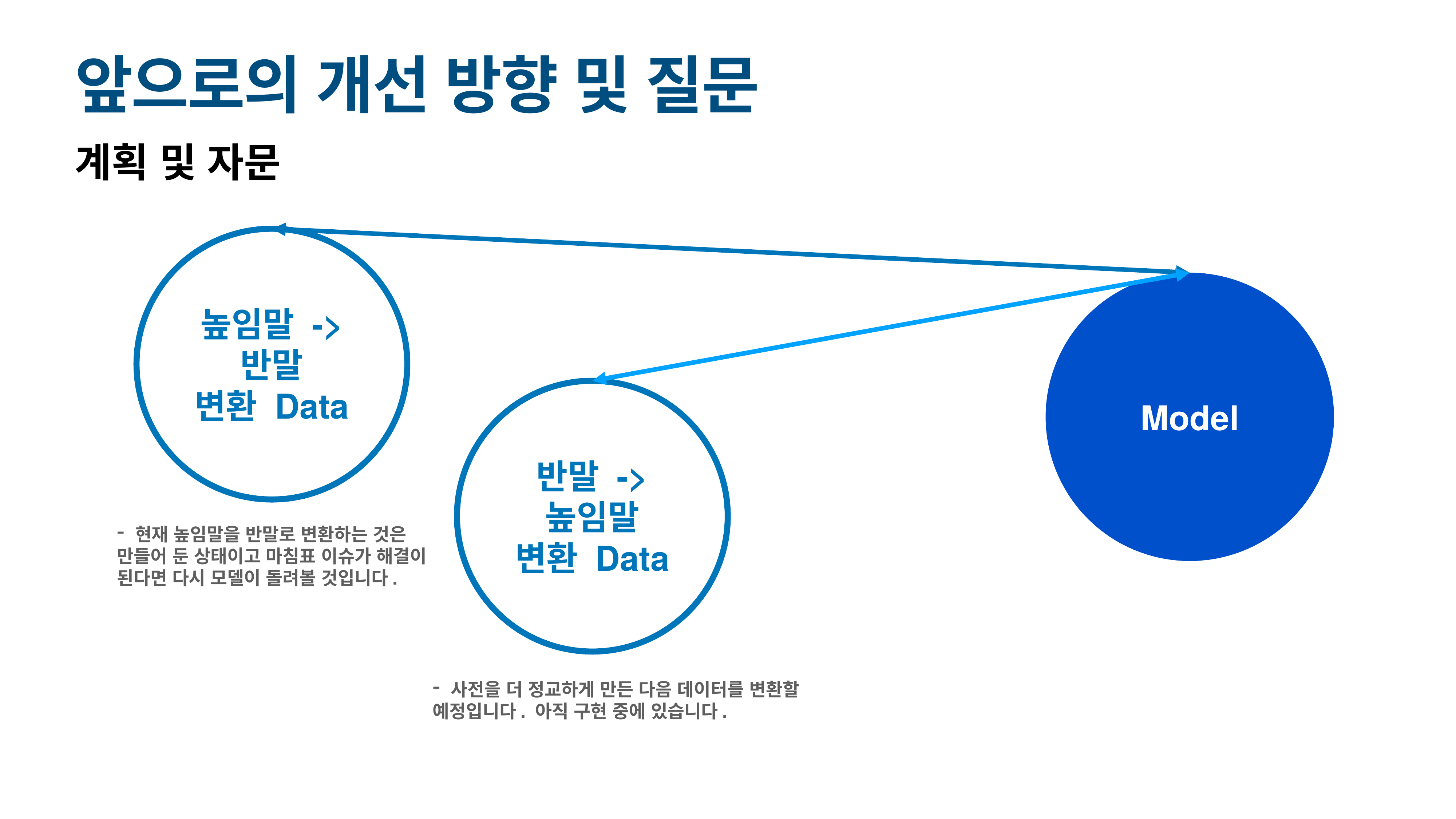

# 앞으로의 개선 방향 및 질문
계획 및 자문
높임말 -> 반말
변환 Data
Model
반말 -> 높임말
변환 Data
현재 높임말을 반말로 변환하는 것은
만들어 둔 상태이고 마침표 이슈가 해결이
된다면 다시 모델이 돌려볼 것입니다.
사전을 더 정교하게 만든 다음 데이터를 변환할
예정입니다. 아직 구현 중에 있습니다.